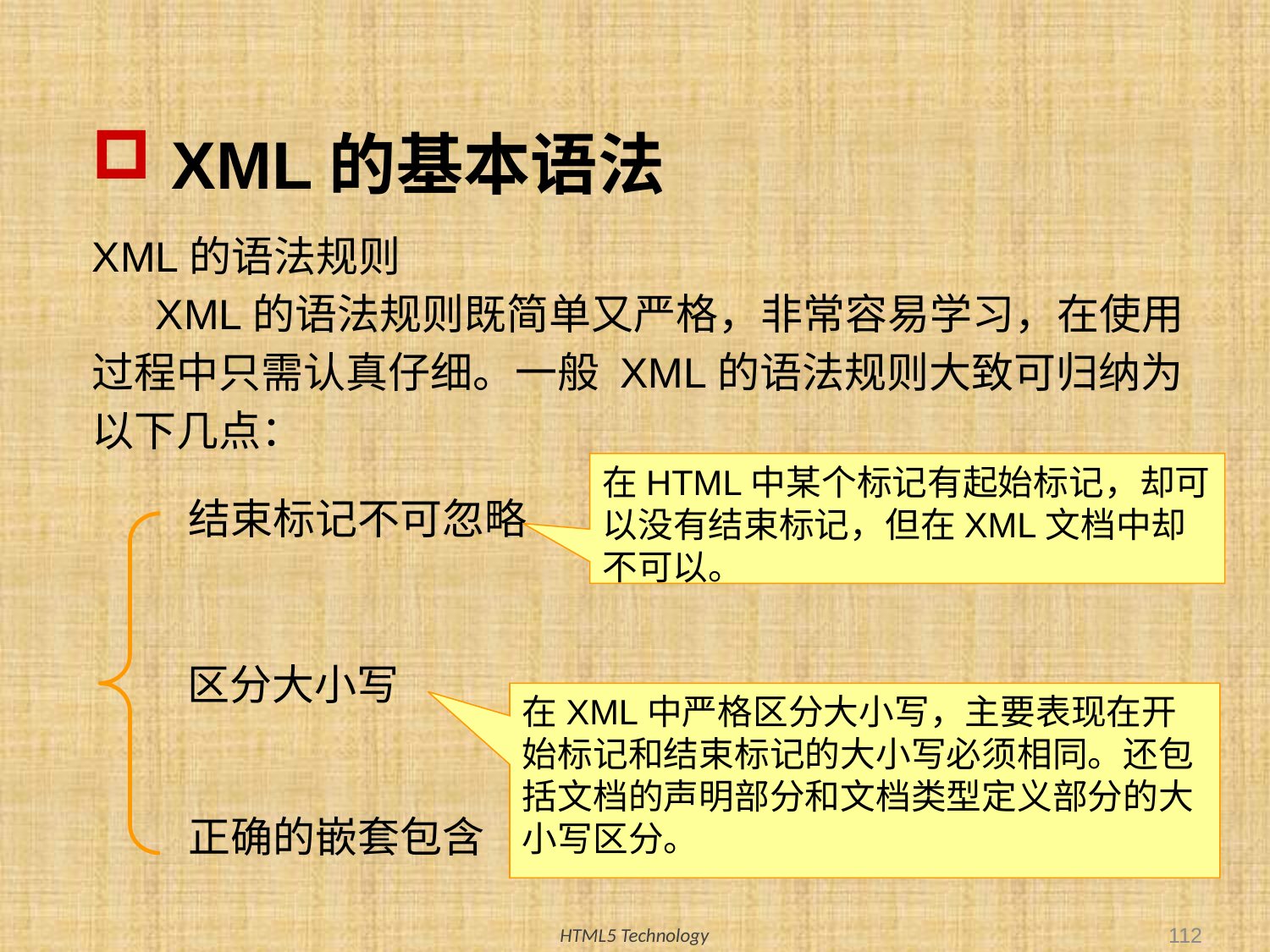

# XML的基本语法
XML的语法规则
XML的语法规则既简单又严格，非常容易学习，在使用过程中只需认真仔细。一般 XML的语法规则大致可归纳为以下几点：
在HTML中某个标记有起始标记，却可以没有结束标记，但在XML文档中却不可以。
结束标记不可忽略

区分大小写
在XML中严格区分大小写，主要表现在开始标记和结束标记的大小写必须相同。还包括文档的声明部分和文档类型定义部分的大小写区分。
正确的嵌套包含
112
HTML5 Technology